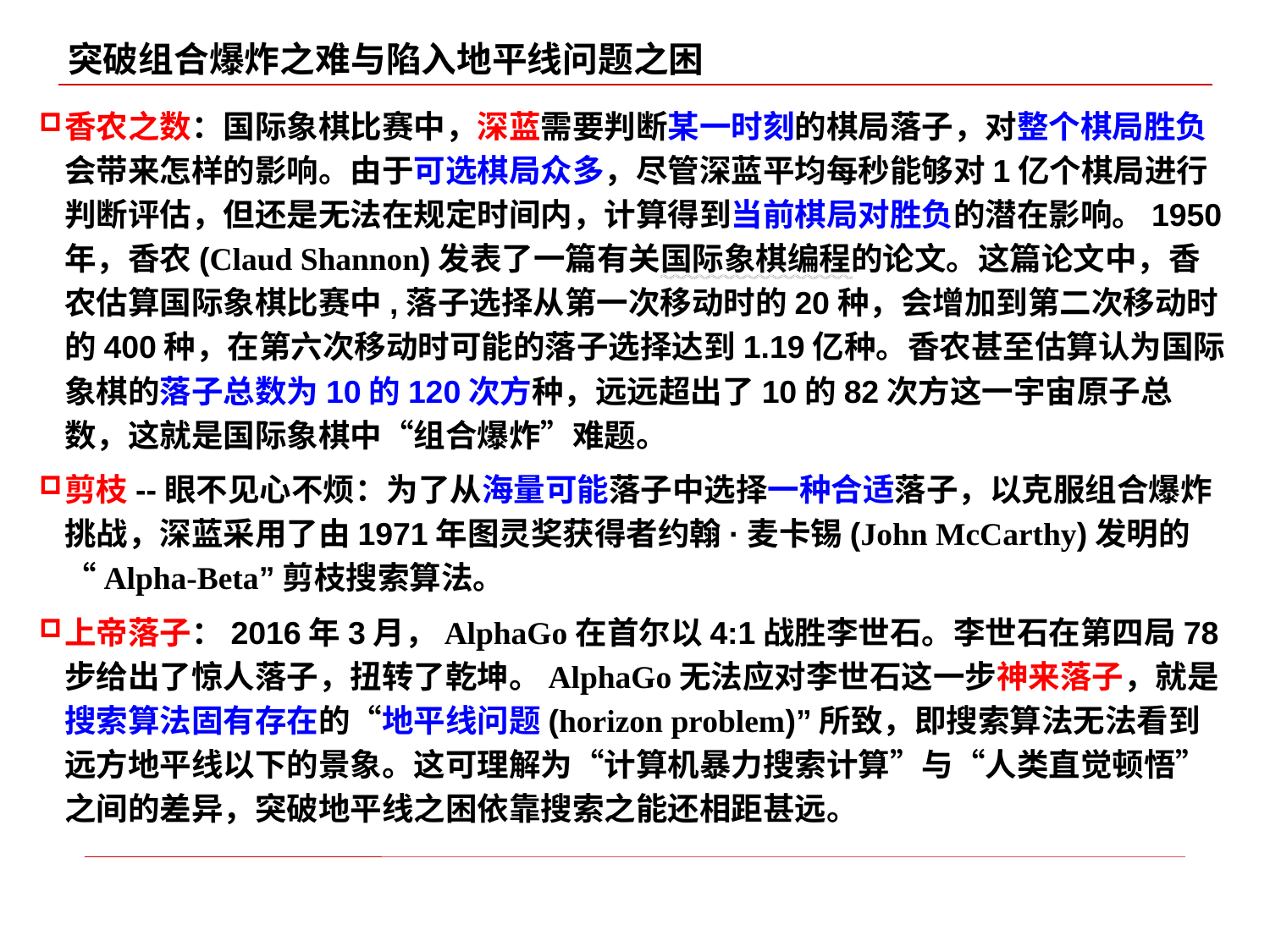

突破组合爆炸之难与陷入地平线问题之困
香农之数：国际象棋比赛中，深蓝需要判断某一时刻的棋局落子，对整个棋局胜负会带来怎样的影响。由于可选棋局众多，尽管深蓝平均每秒能够对1亿个棋局进行判断评估，但还是无法在规定时间内，计算得到当前棋局对胜负的潜在影响。1950年，香农(Claud Shannon)发表了一篇有关国际象棋编程的论文。这篇论文中，香农估算国际象棋比赛中,落子选择从第一次移动时的20种，会增加到第二次移动时的400种，在第六次移动时可能的落子选择达到1.19亿种。香农甚至估算认为国际象棋的落子总数为10的120次方种，远远超出了10的82次方这一宇宙原子总数，这就是国际象棋中“组合爆炸”难题。
剪枝--眼不见心不烦：为了从海量可能落子中选择一种合适落子，以克服组合爆炸挑战，深蓝采用了由1971年图灵奖获得者约翰·麦卡锡(John McCarthy)发明的“Alpha-Beta”剪枝搜索算法。
上帝落子：2016年3月，AlphaGo在首尔以4:1战胜李世石。李世石在第四局78步给出了惊人落子，扭转了乾坤。AlphaGo无法应对李世石这一步神来落子，就是搜索算法固有存在的“地平线问题(horizon problem)”所致，即搜索算法无法看到远方地平线以下的景象。这可理解为“计算机暴力搜索计算”与“人类直觉顿悟”之间的差异，突破地平线之困依靠搜索之能还相距甚远。